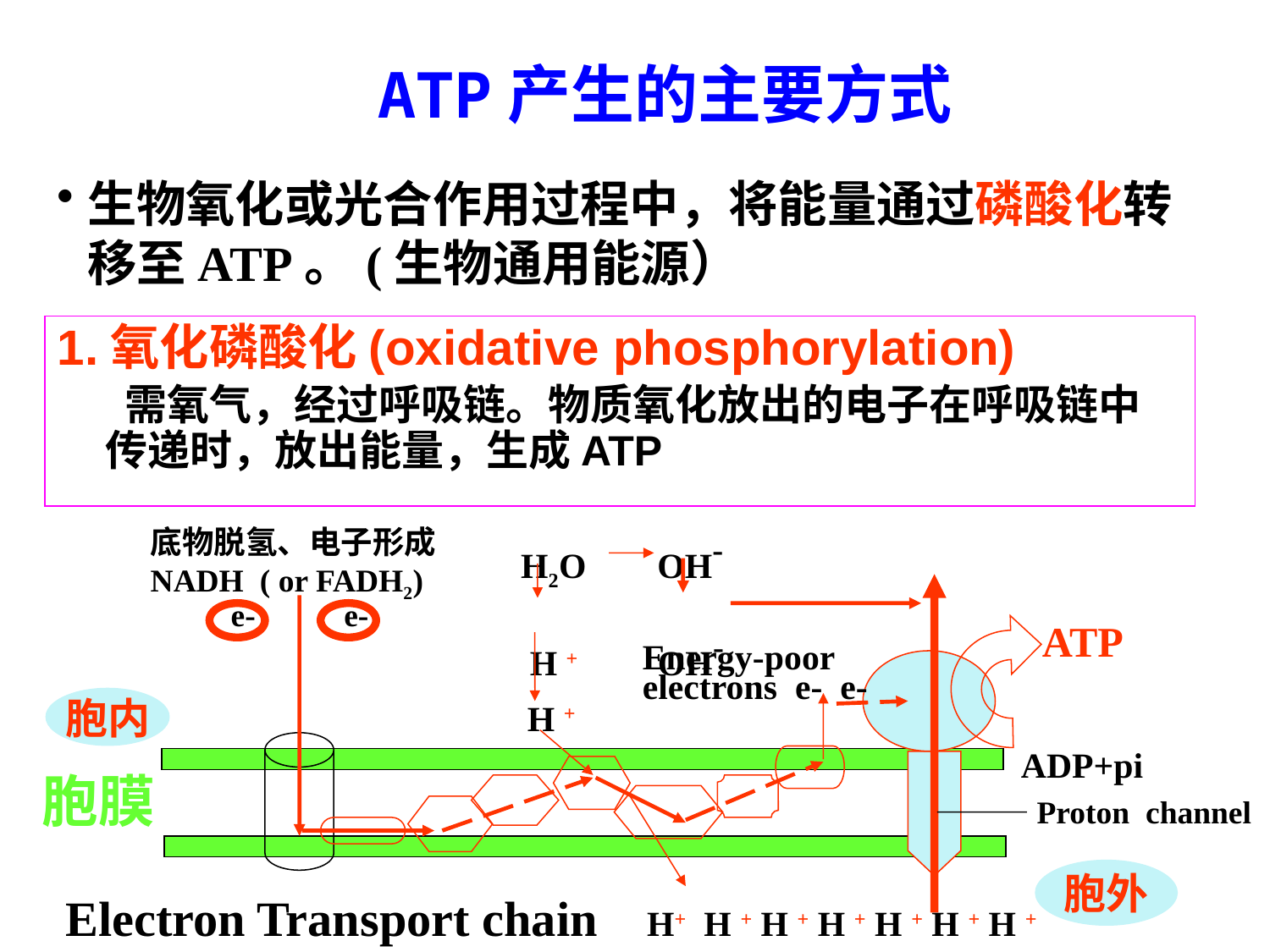

ATP产生的主要方式
生物氧化或光合作用过程中，将能量通过磷酸化转移至ATP。(生物通用能源）
1.氧化磷酸化(oxidative phosphorylation)
      需氧气，经过呼吸链。物质氧化放出的电子在呼吸链中传递时，放出能量，生成ATP

底物脱氢、电子形成NADH  ( or FADH2)
          e-           e-
H2O        OH-
 H +         OH-

  ATP

ADP+pi

Energy-poor electrons  e-  e-

胞内
H +

胞膜

Proton  channel

胞外
Electron Transport chain    H+  H + H + H + H + H + H +